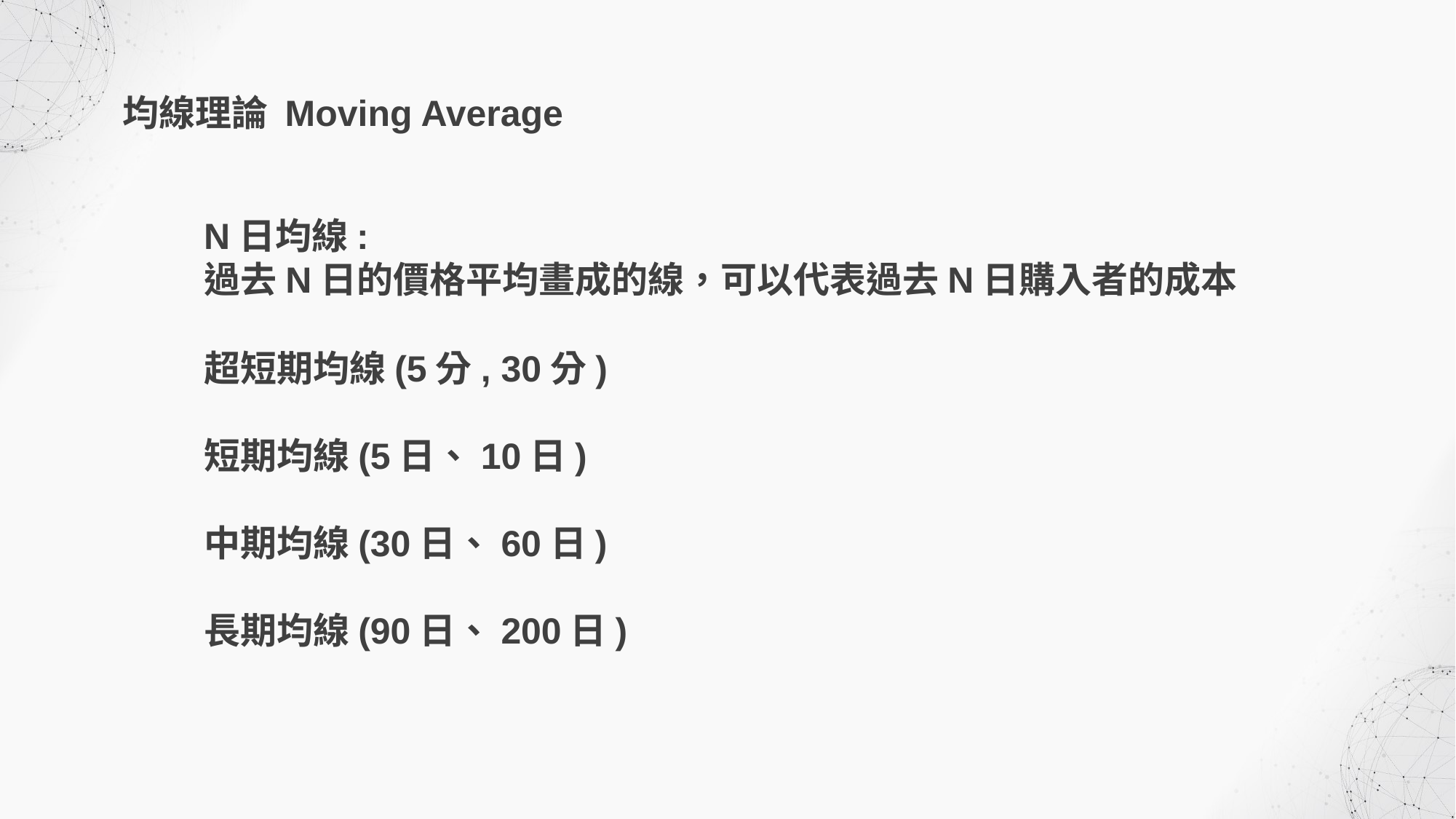

均線理論 Moving Average
N日均線:
過去N日的價格平均畫成的線，可以代表過去N日購入者的成本
超短期均線(5分, 30分)

短期均線(5日、10日)

中期均線(30日、60日)

長期均線(90日、200日)